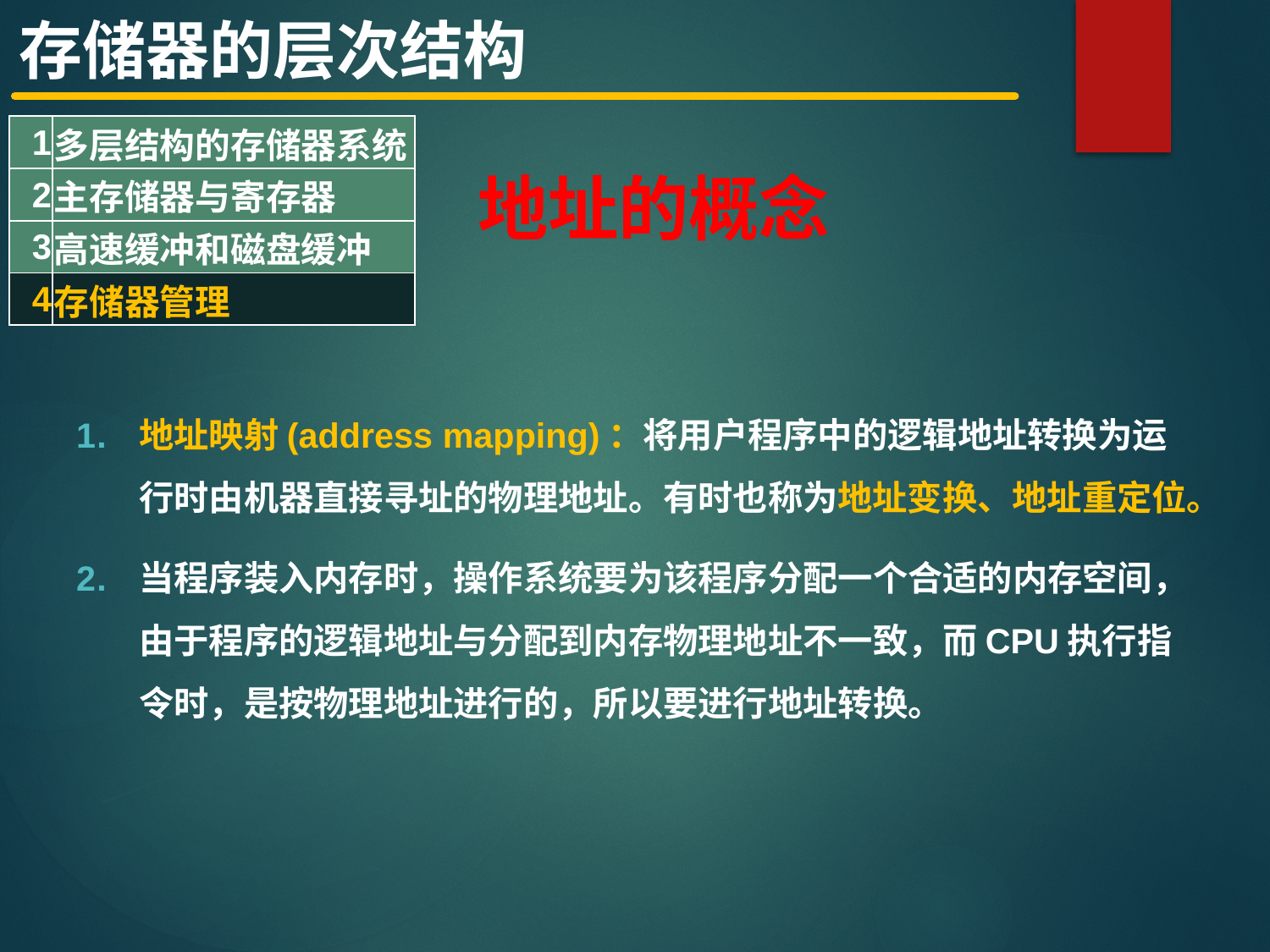

存储器的层次结构
| 1 | 多层结构的存储器系统 |
| --- | --- |
| 2 | 主存储器与寄存器 |
| 3 | 高速缓冲和磁盘缓冲 |
| 4 | 存储器管理 |
# 地址的概念
地址映射(address mapping)：将用户程序中的逻辑地址转换为运行时由机器直接寻址的物理地址。有时也称为地址变换、地址重定位。
当程序装入内存时，操作系统要为该程序分配一个合适的内存空间，由于程序的逻辑地址与分配到内存物理地址不一致，而CPU执行指令时，是按物理地址进行的，所以要进行地址转换。